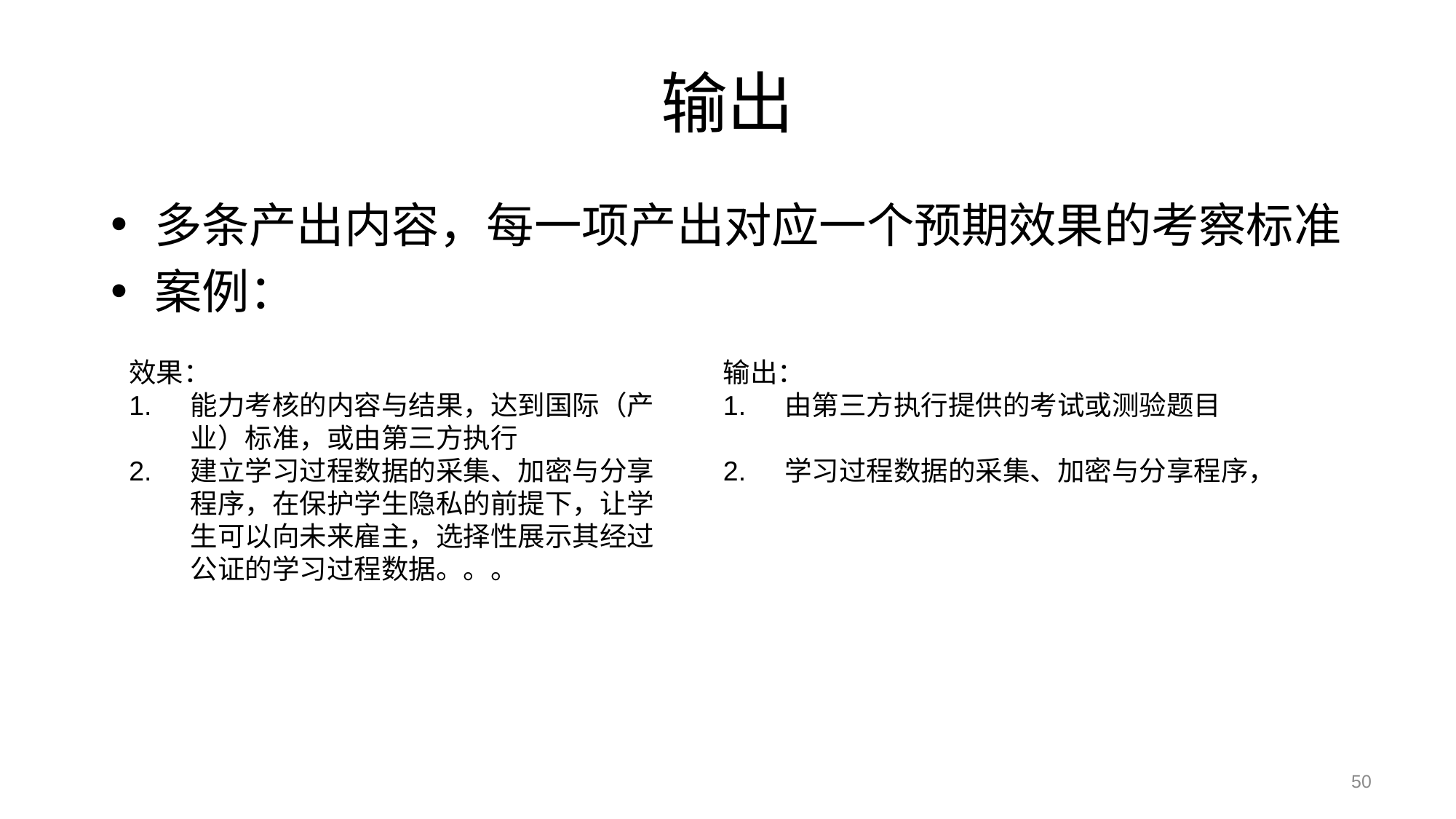

# 输出
多条产出内容，每一项产出对应一个预期效果的考察标准
案例：
效果：
能力考核的内容与结果，达到国际（产业）标准，或由第三方执行
建立学习过程数据的采集、加密与分享程序，在保护学生隐私的前提下，让学生可以向未来雇主，选择性展示其经过公证的学习过程数据。。。

输出：
由第三方执行提供的考试或测验题目

学习过程数据的采集、加密与分享程序，
50